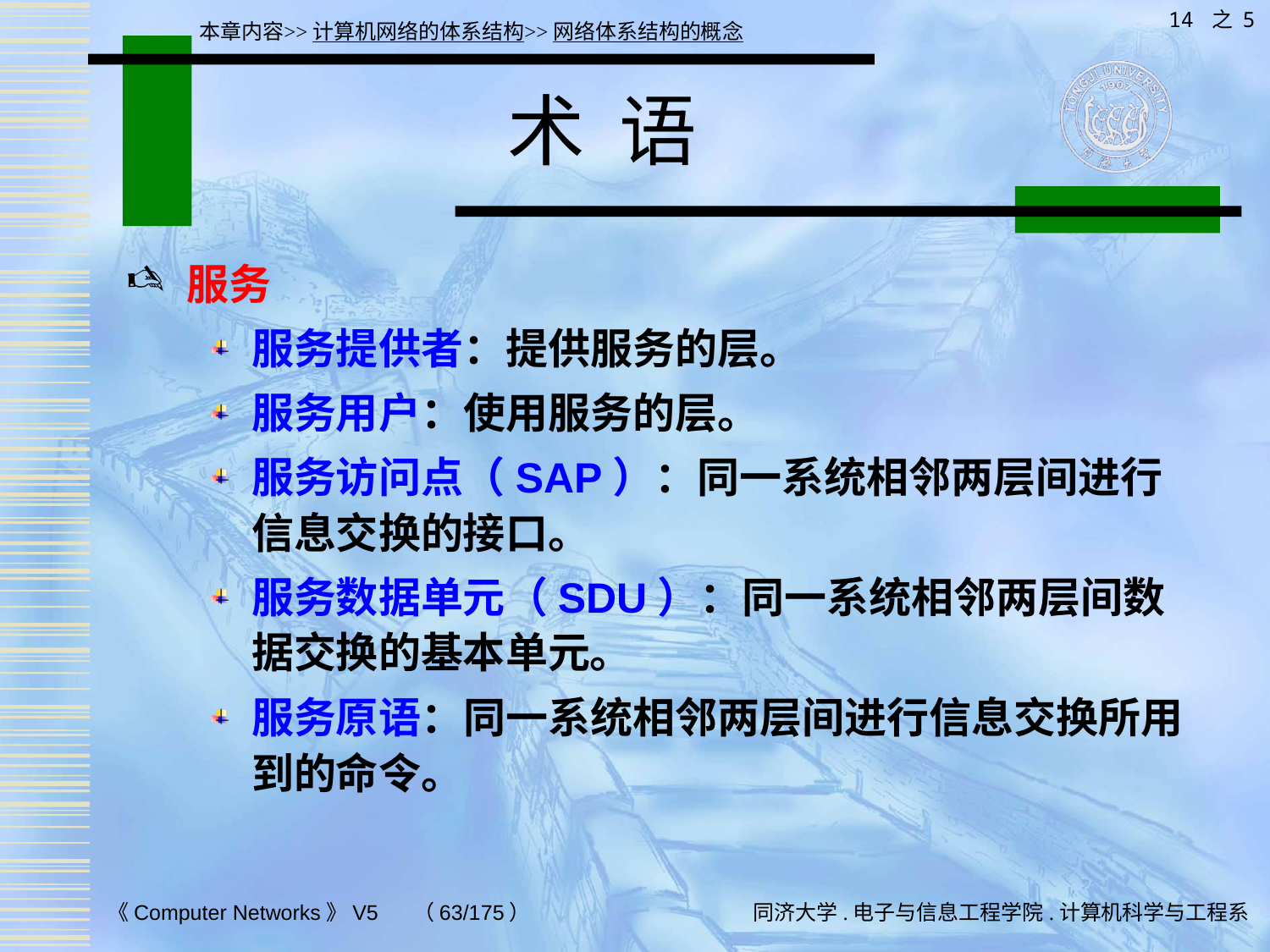

14 之 5
本章内容>>计算机网络的体系结构>>网络体系结构的概念
# 术  语
服务
服务提供者：提供服务的层。
服务用户：使用服务的层。
服务访问点（SAP）：同一系统相邻两层间进行信息交换的接口。
服务数据单元（SDU）：同一系统相邻两层间数据交换的基本单元。
服务原语：同一系统相邻两层间进行信息交换所用到的命令。